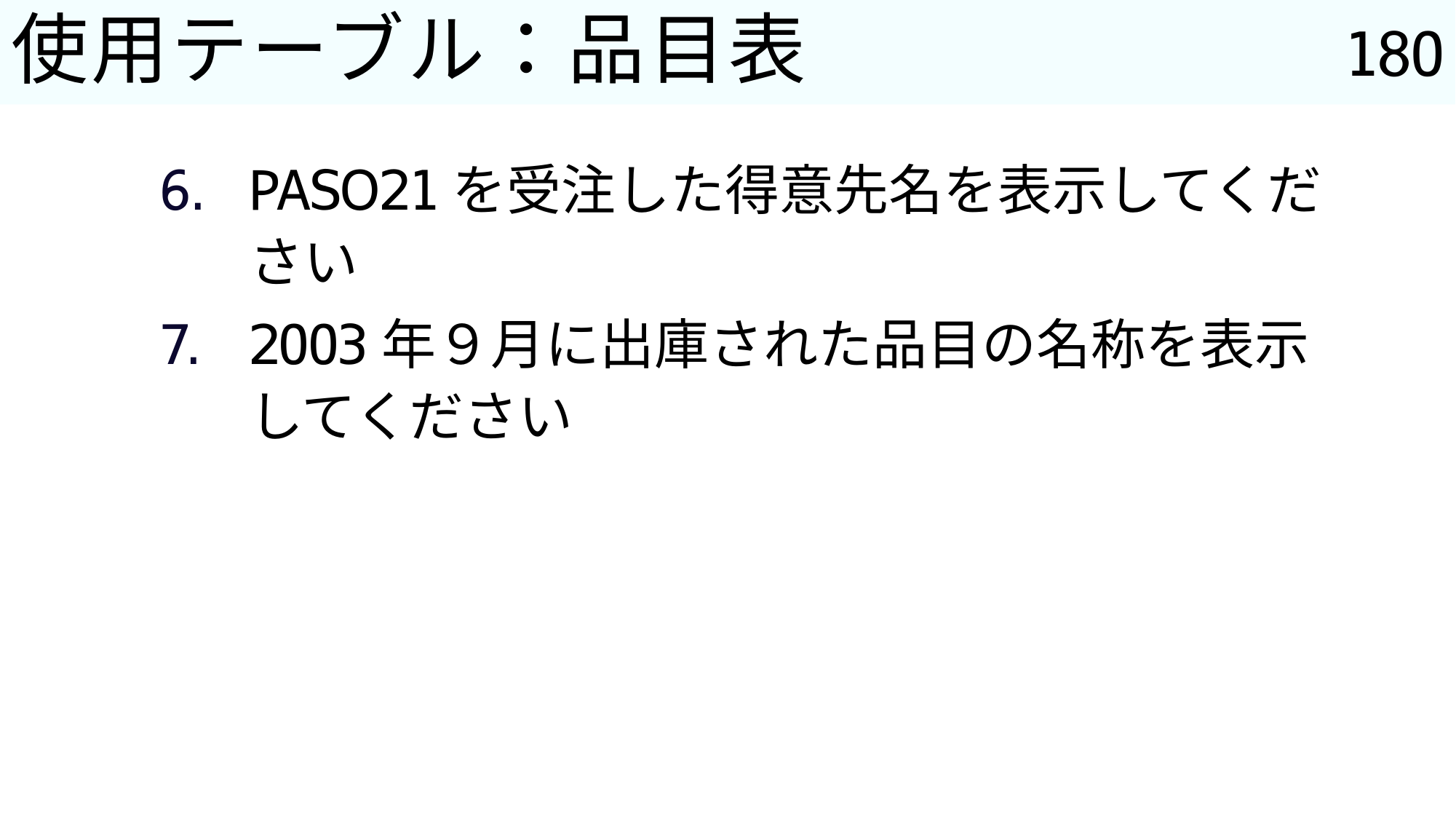

180
# 使用テーブル：品目表
PASO21を受注した得意先名を表示してください
2003年９月に出庫された品目の名称を表示してください